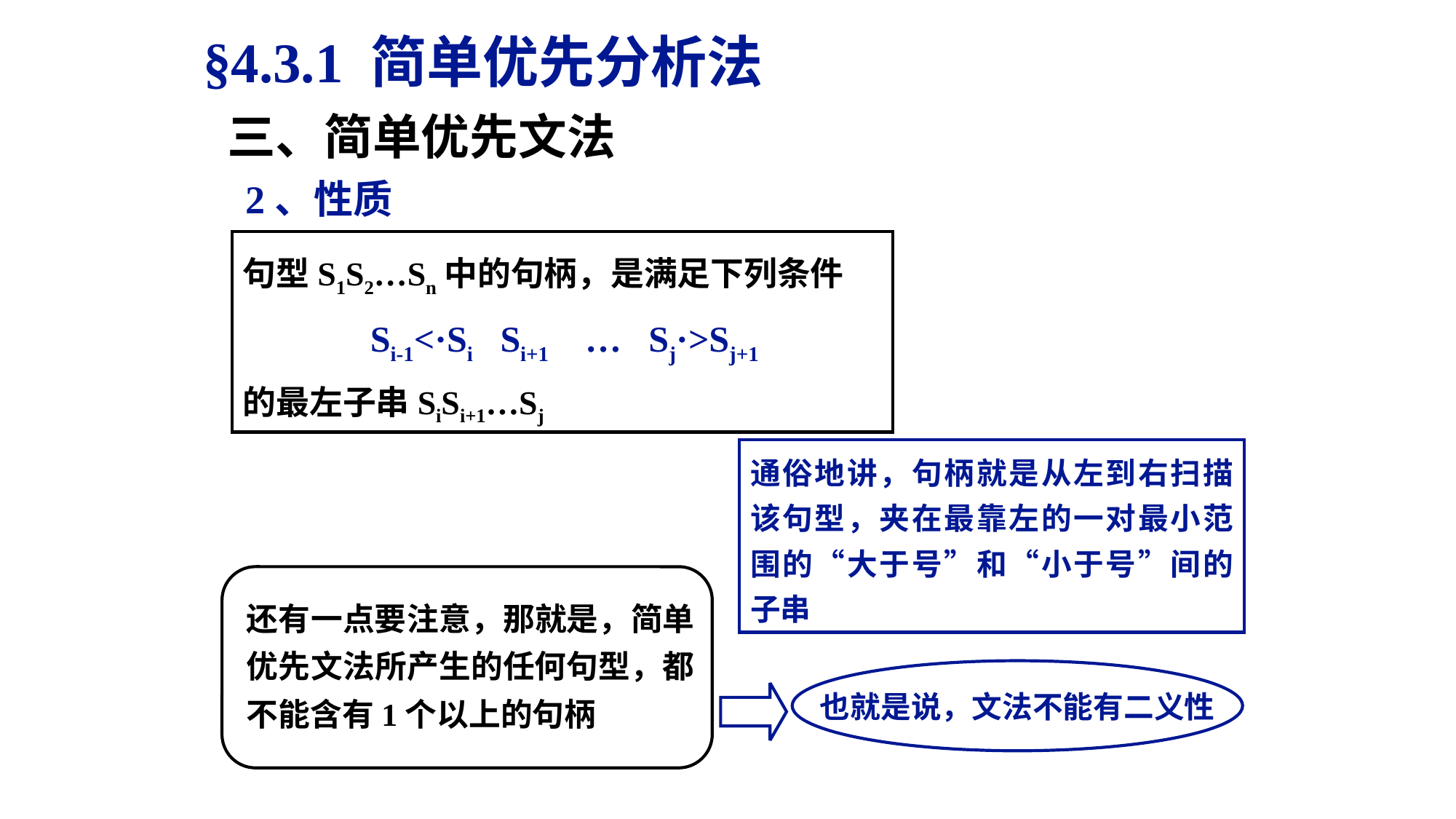

§4.3.1 简单优先分析法
三、简单优先文法
2、性质
句型S1S2…Sn中的句柄，是满足下列条件
              Si-1<·Si   Si+1    …   Sj·>Sj+1
的最左子串SiSi+1…Sj
通俗地讲，句柄就是从左到右扫描该句型，夹在最靠左的一对最小范围的“大于号”和“小于号”间的子串

还有一点要注意，那就是，简单优先文法所产生的任何句型，都不能含有1个以上的句柄
也就是说，文法不能有二义性